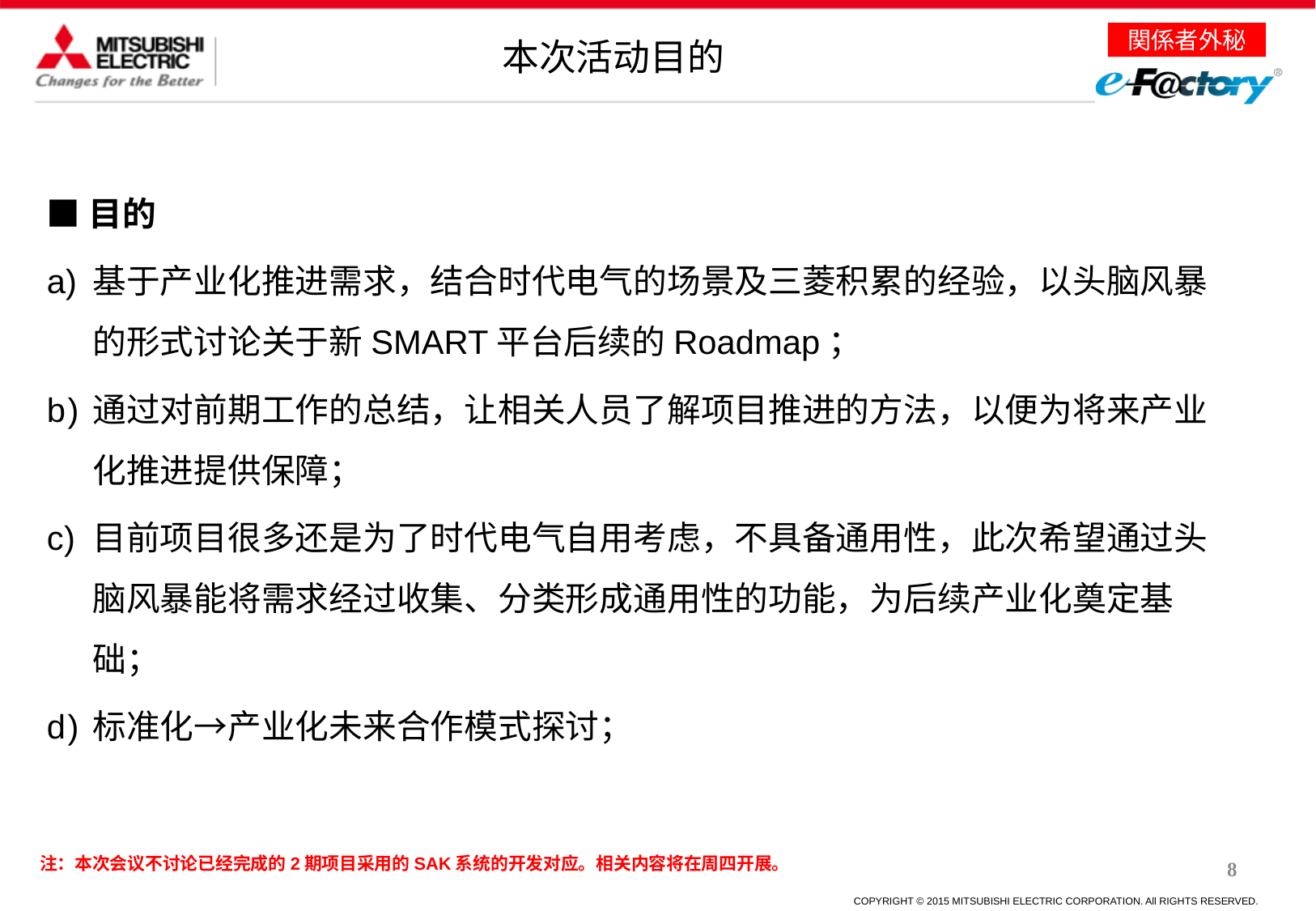

本次活动目的
■目的
基于产业化推进需求，结合时代电气的场景及三菱积累的经验，以头脑风暴的形式讨论关于新SMART平台后续的Roadmap；
通过对前期工作的总结，让相关人员了解项目推进的方法，以便为将来产业化推进提供保障；
目前项目很多还是为了时代电气自用考虑，不具备通用性，此次希望通过头脑风暴能将需求经过收集、分类形成通用性的功能，为后续产业化奠定基础；
标准化→产业化未来合作模式探讨；
注：本次会议不讨论已经完成的2期项目采用的SAK系统的开发对应。相关内容将在周四开展。
8